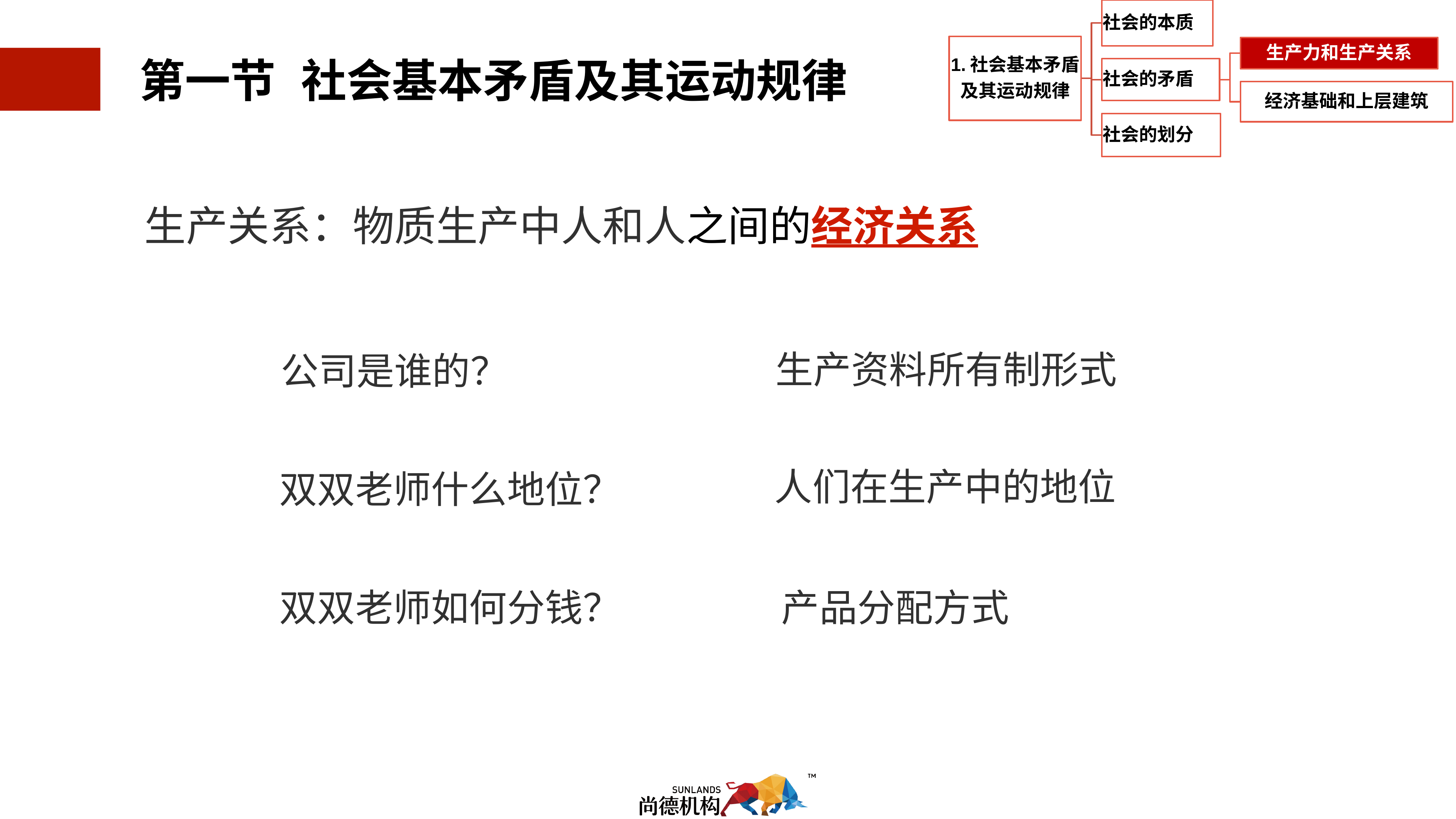

3.1.2.2生产关系和生产关系体系
1.社会基本矛盾
及其运动规律
社会的本质
社会的矛盾
生产力和生产关系
经济基础和上层建筑
社会的划分
生产关系：物质生产中人和人之间的经济关系
生产资料所有制形式
公司是谁的？
人们在生产中的地位
双双老师什么地位？
双双老师如何分钱？
产品分配方式